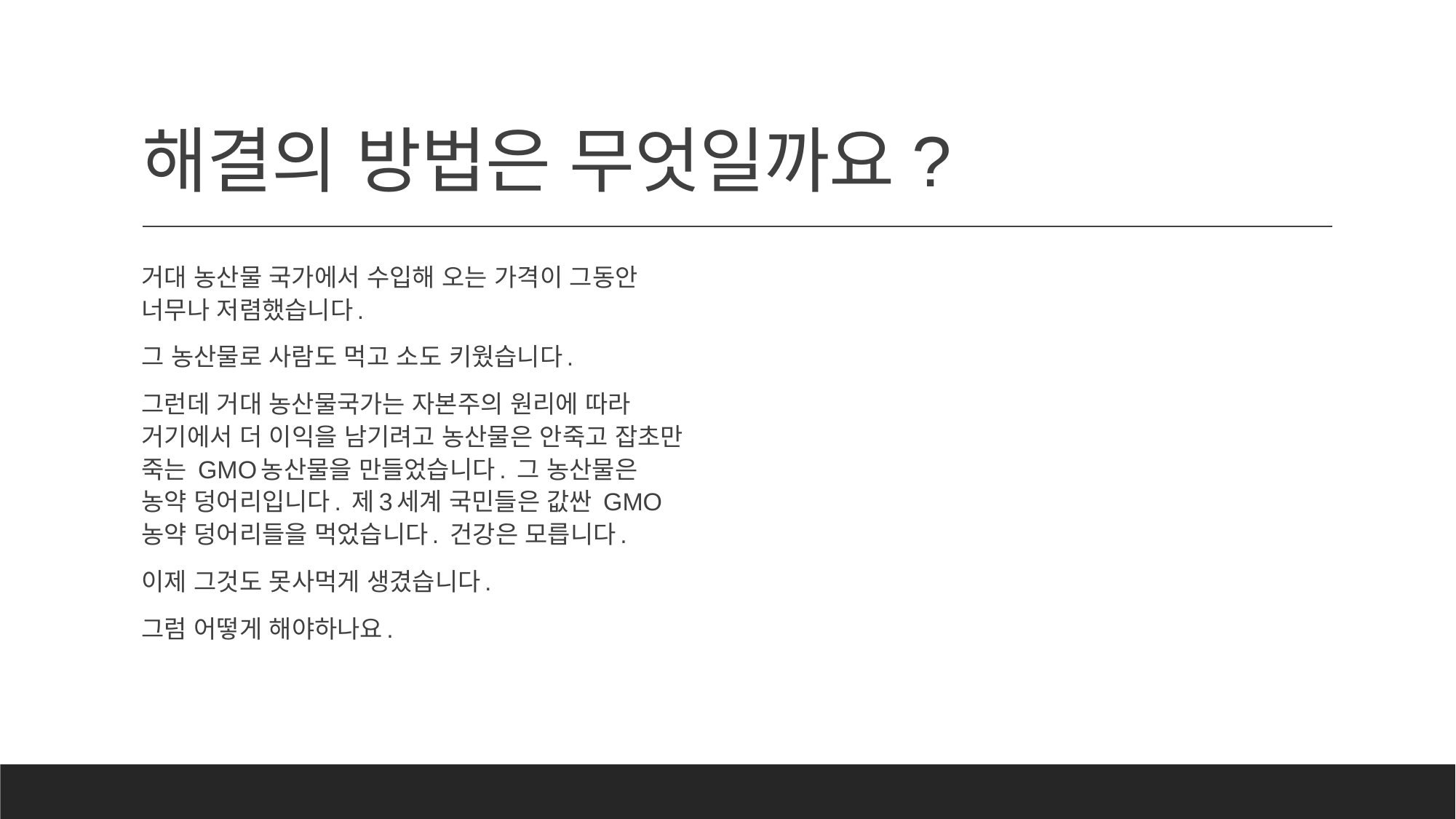

# 해결의 방법은 무엇일까요?
거대 농산물 국가에서 수입해 오는 가격이 그동안 너무나 저렴했습니다.
그 농산물로 사람도 먹고 소도 키웠습니다.
그런데 거대 농산물국가는 자본주의 원리에 따라 거기에서 더 이익을 남기려고 농산물은 안죽고 잡초만 죽는 GMO농산물을 만들었습니다. 그 농산물은 농약 덩어리입니다. 제3세계 국민들은 값싼 GMO농약 덩어리들을 먹었습니다. 건강은 모릅니다.
이제 그것도 못사먹게 생겼습니다.
그럼 어떻게 해야하나요.